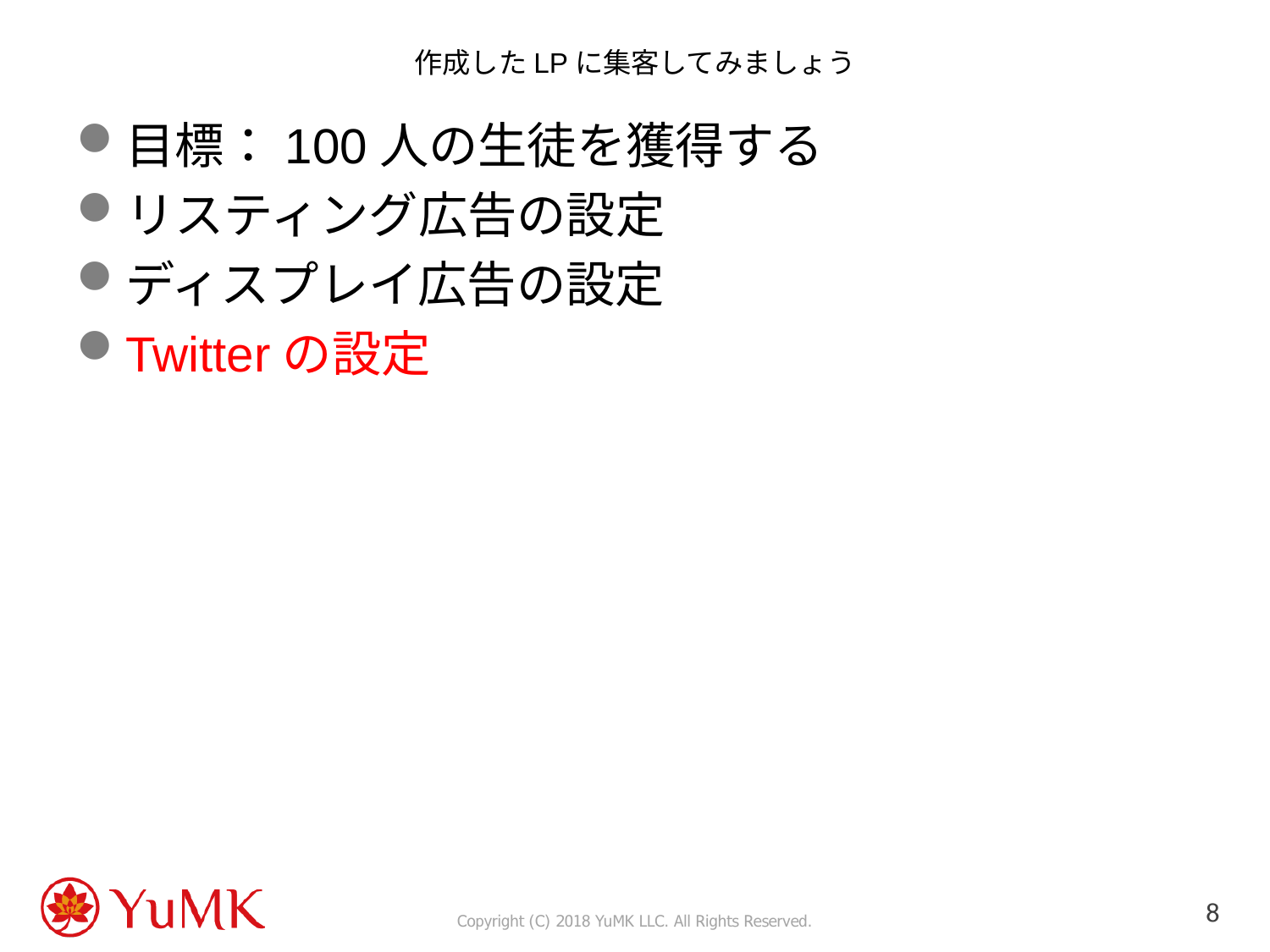

# 作成したLPに集客してみましょう
目標：100人の生徒を獲得する
リスティング広告の設定
ディスプレイ広告の設定
Twitterの設定
8